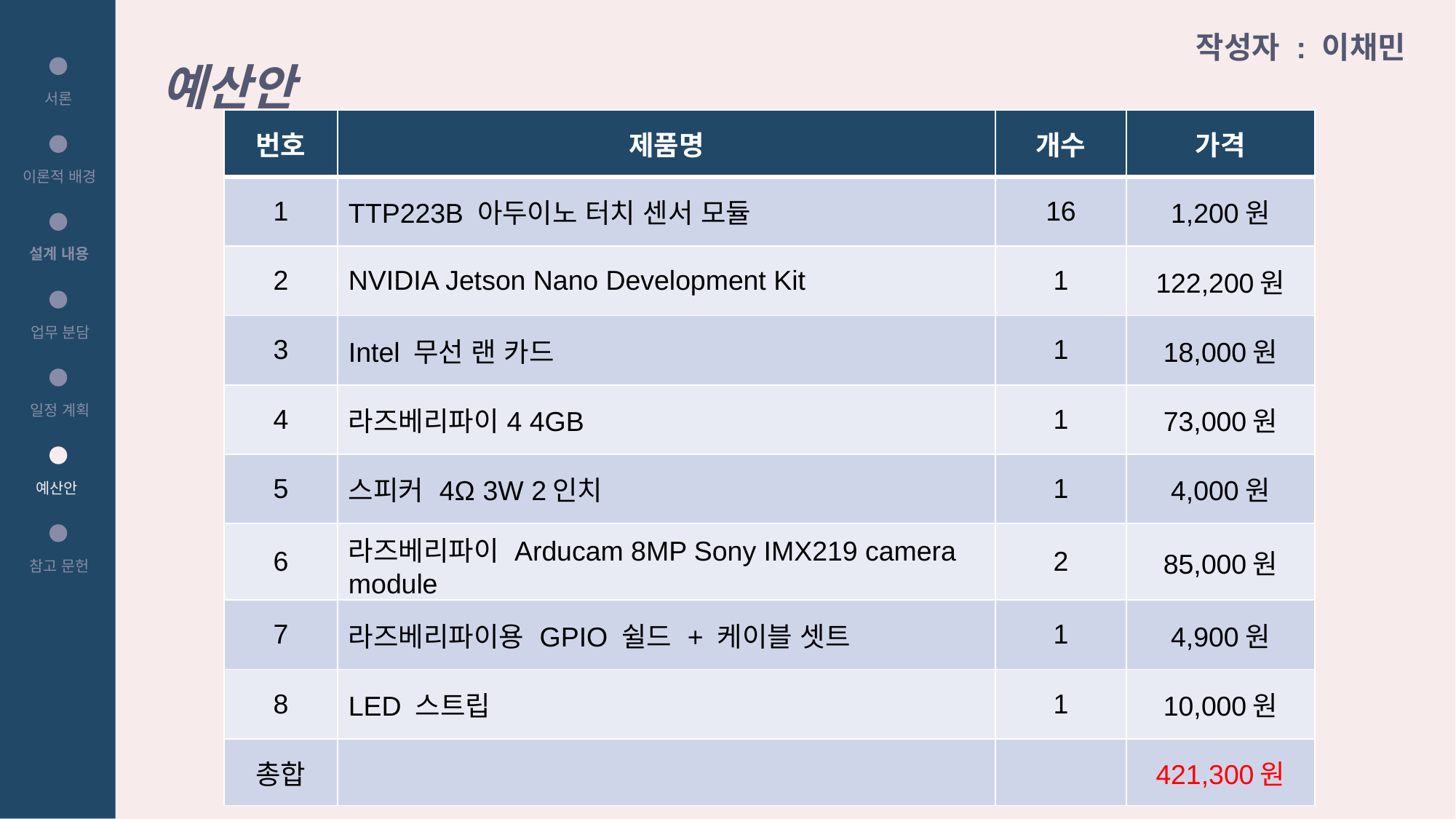

예산안
작성자 : 이채민

서론
| 번호 | 제품명 | 개수 | 가격 |
| --- | --- | --- | --- |
| 1 | TTP223B 아두이노 터치 센서 모듈 | 16 | 1,200원 |
| 2 | NVIDIA Jetson Nano Development Kit | 1 | 122,200원 |
| 3 | Intel 무선 랜 카드 | 1 | 18,000원 |
| 4 | 라즈베리파이4 4GB | 1 | 73,000원 |
| 5 | 스피커 4Ω 3W 2인치 | 1 | 4,000원 |
| 6 | 라즈베리파이 Arducam 8MP Sony IMX219 camera module | 2 | 85,000원 |
| 7 | 라즈베리파이용 GPIO 쉴드 + 케이블 셋트 | 1 | 4,900원 |
| 8 | LED 스트립 | 1 | 10,000원 |
| 총합 |  |  | 421,300원 |

이론적 배경

설계 내용

업무 분담

일정 계획

예산안

참고 문헌